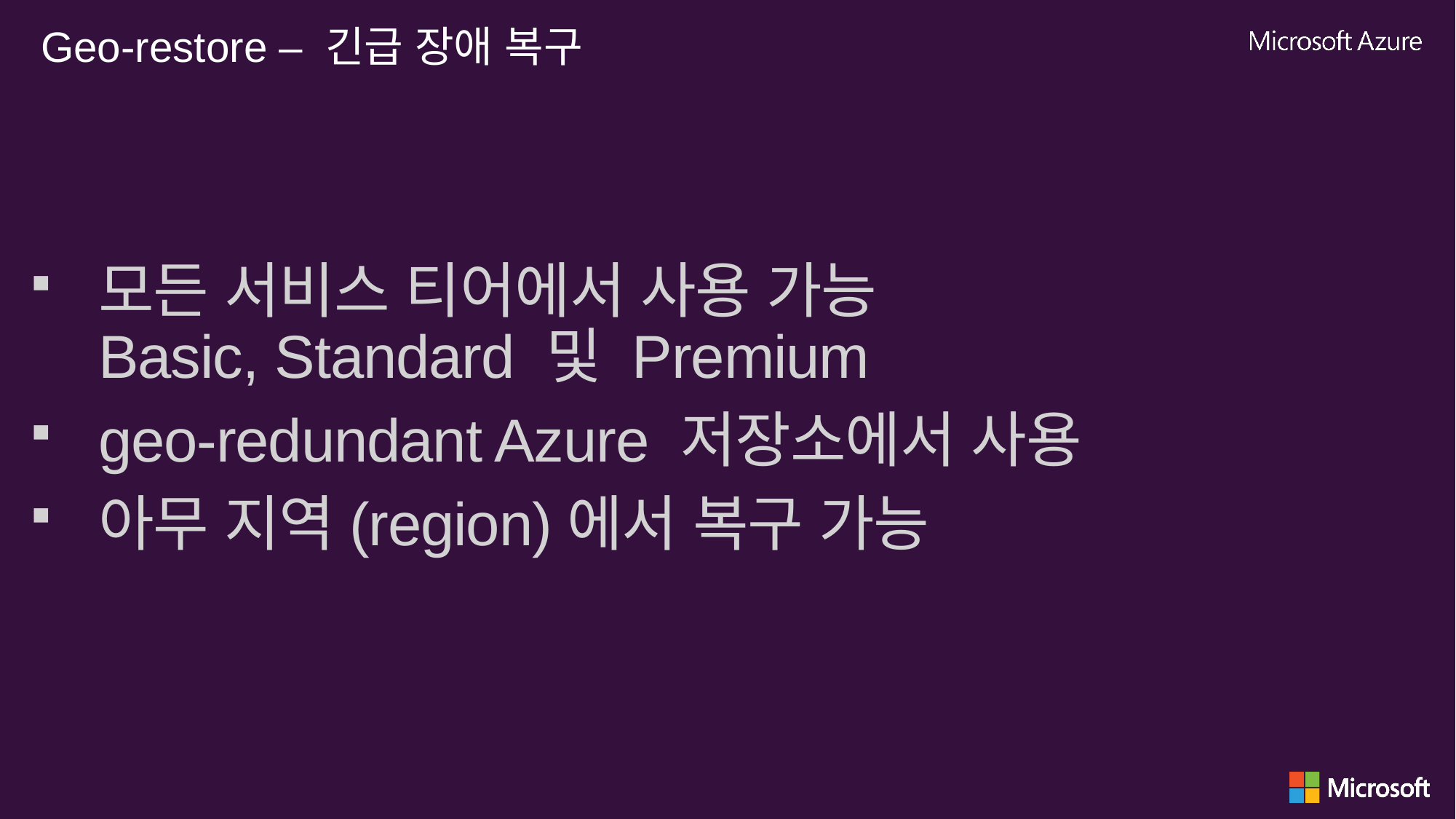

모든 서비스 티어에서 사용 가능
Basic, Standard 및 Premium
geo-redundant Azure 저장소에서 사용
아무 지역(region)에서 복구 가능
Geo-restore – 긴급 장애 복구